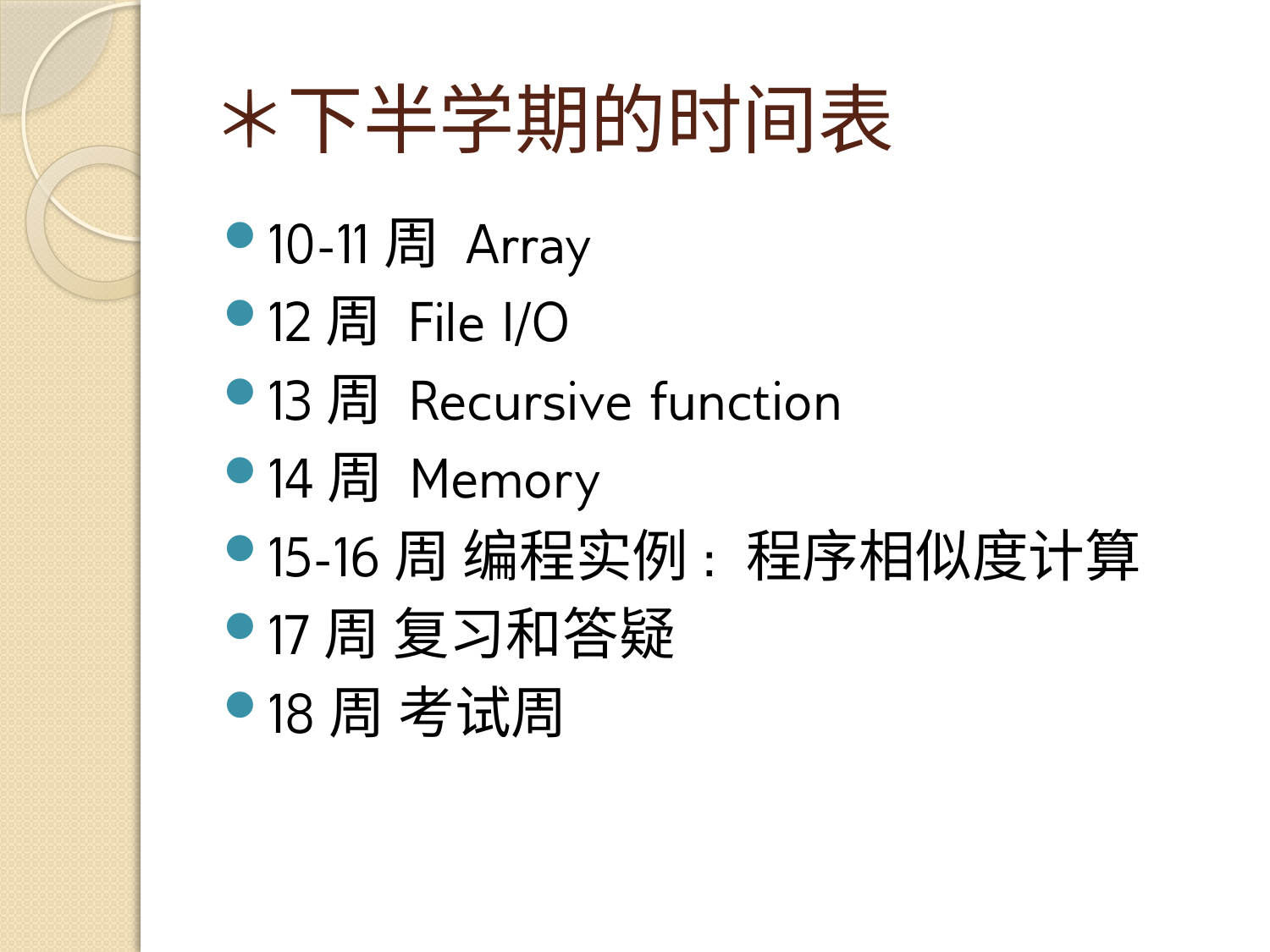

# ＊下半学期的时间表
10-11周 Array
12周 File I/O
13周 Recursive function
14周 Memory
15-16周 编程实例: 程序相似度计算
17周 复习和答疑
18周 考试周